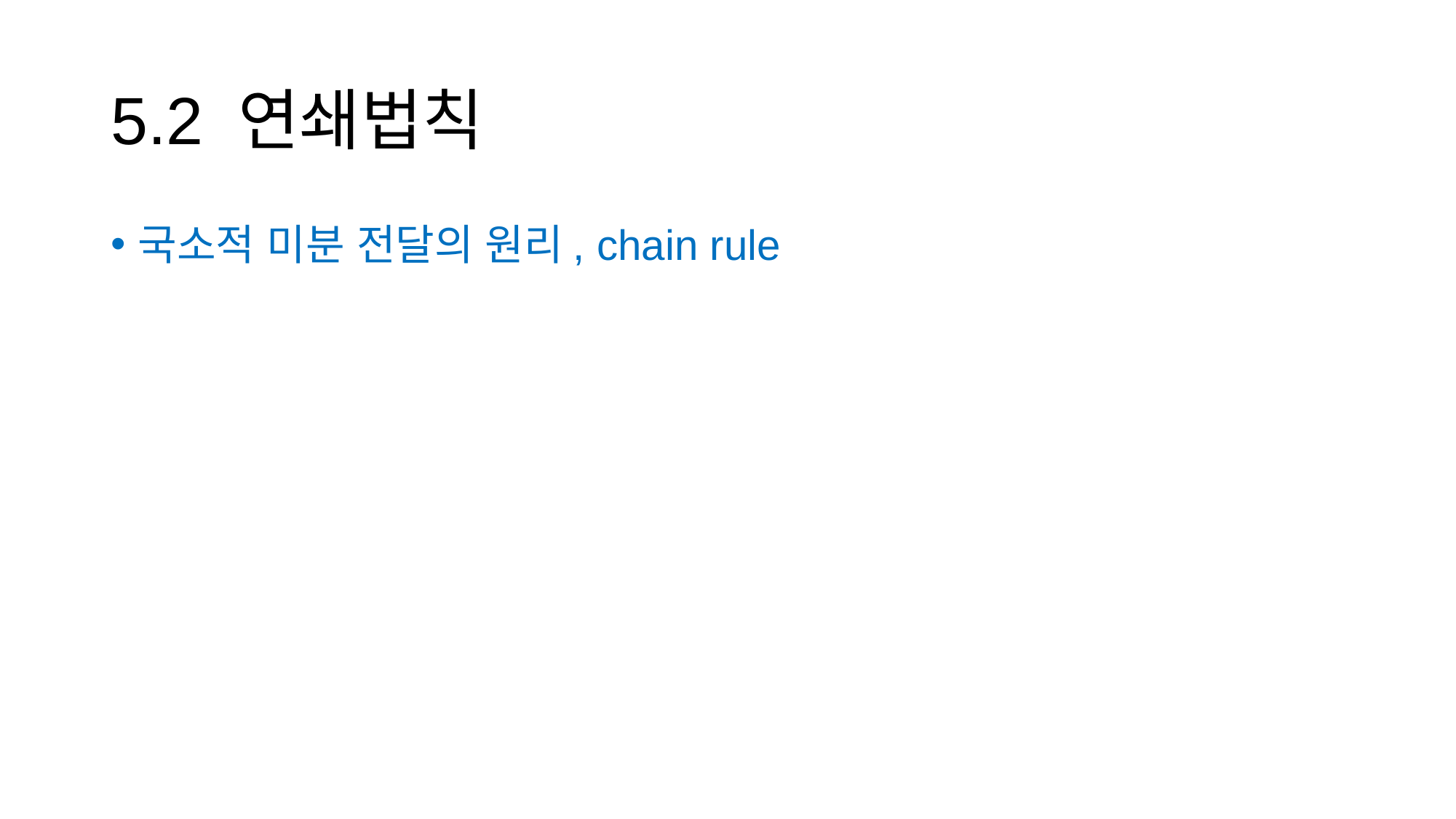

# 5.2 연쇄법칙
국소적 미분 전달의 원리, chain rule